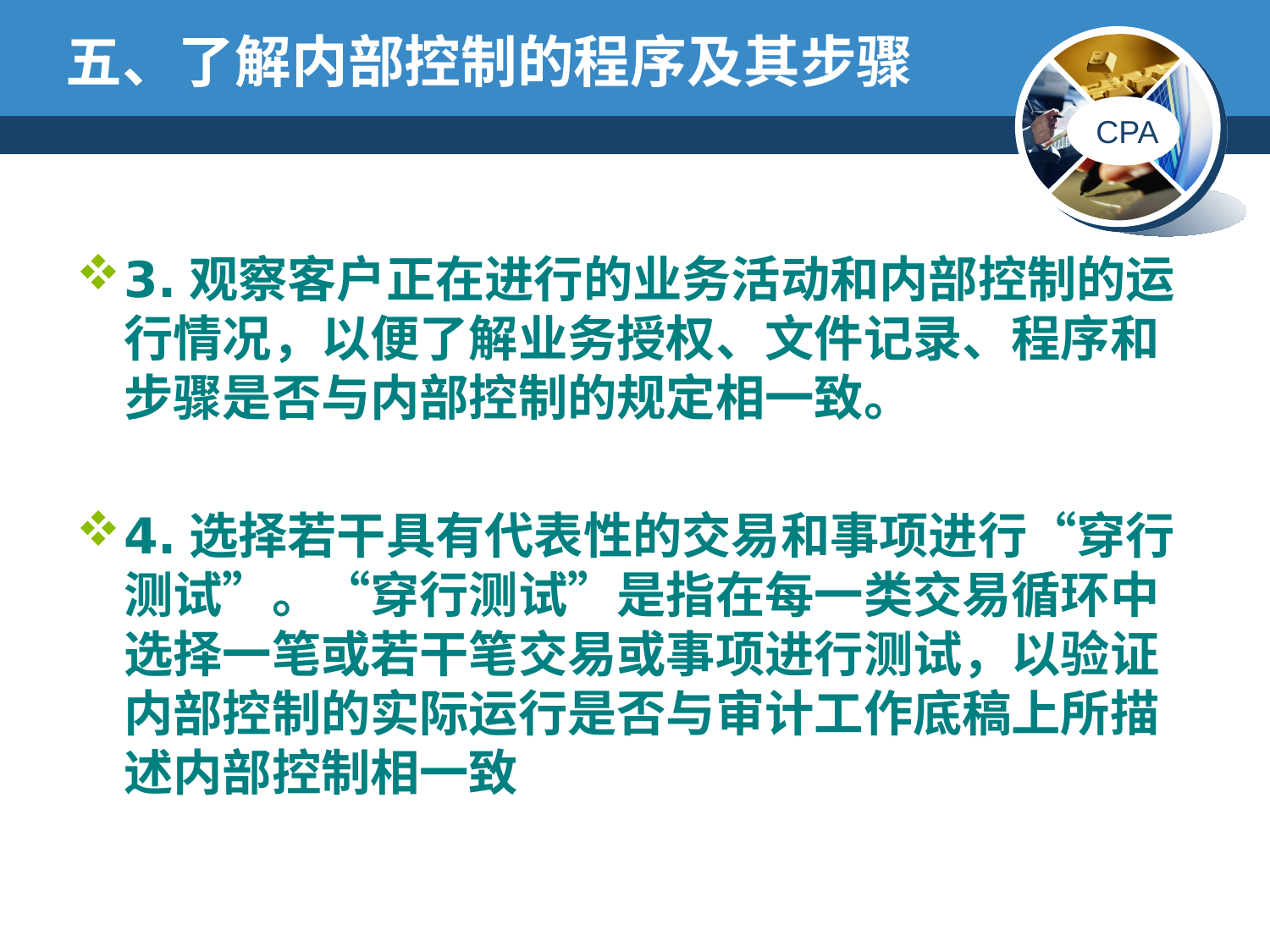

# 五、了解内部控制的程序及其步骤
3.观察客户正在进行的业务活动和内部控制的运行情况，以便了解业务授权、文件记录、程序和步骤是否与内部控制的规定相一致。

4.选择若干具有代表性的交易和事项进行“穿行测试”。“穿行测试”是指在每一类交易循环中选择一笔或若干笔交易或事项进行测试，以验证内部控制的实际运行是否与审计工作底稿上所描述内部控制相一致